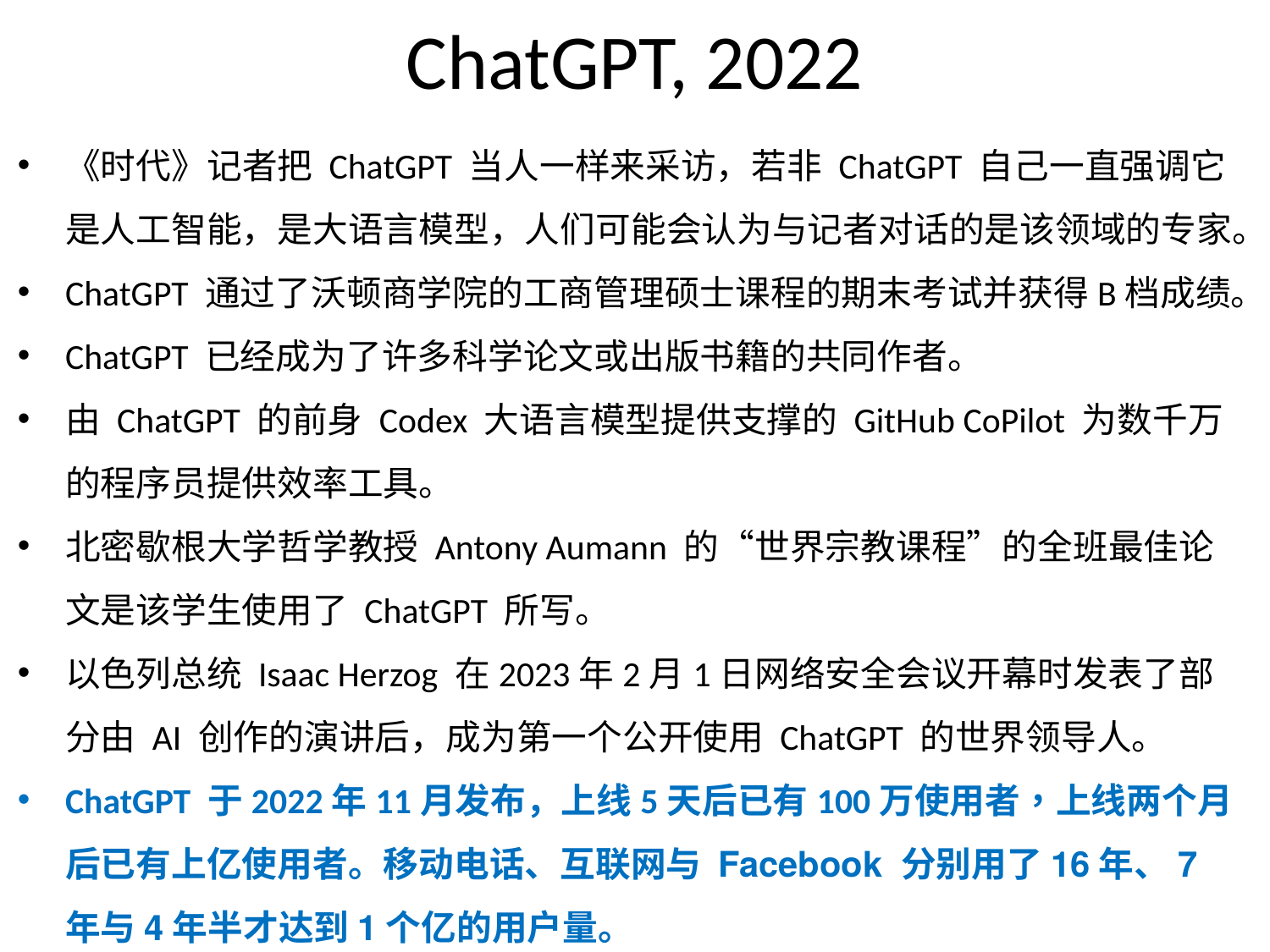

# ChatGPT, 2022
《时代》记者把 ChatGPT 当人一样来采访，若非 ChatGPT 自己一直强调它是人工智能，是大语言模型，人们可能会认为与记者对话的是该领域的专家。
ChatGPT 通过了沃顿商学院的工商管理硕士课程的期末考试并获得B档成绩。
ChatGPT 已经成为了许多科学论文或出版书籍的共同作者。
由 ChatGPT 的前身 Codex 大语言模型提供支撑的 GitHub CoPilot 为数千万的程序员提供效率工具。
北密歇根大学哲学教授 Antony Aumann 的“世界宗教课程”的全班最佳论文是该学生使用了 ChatGPT 所写。
以色列总统 Isaac Herzog 在2023年2月1日网络安全会议开幕时发表了部分由 AI 创作的演讲后，成为第一个公开使用 ChatGPT 的世界领导人。
ChatGPT 于2022年11月发布，上线5天后已有100万使用者，上线两个月后已有上亿使用者。移动电话、互联网与 Facebook 分别用了16年、7年与4年半才达到1个亿的用户量。